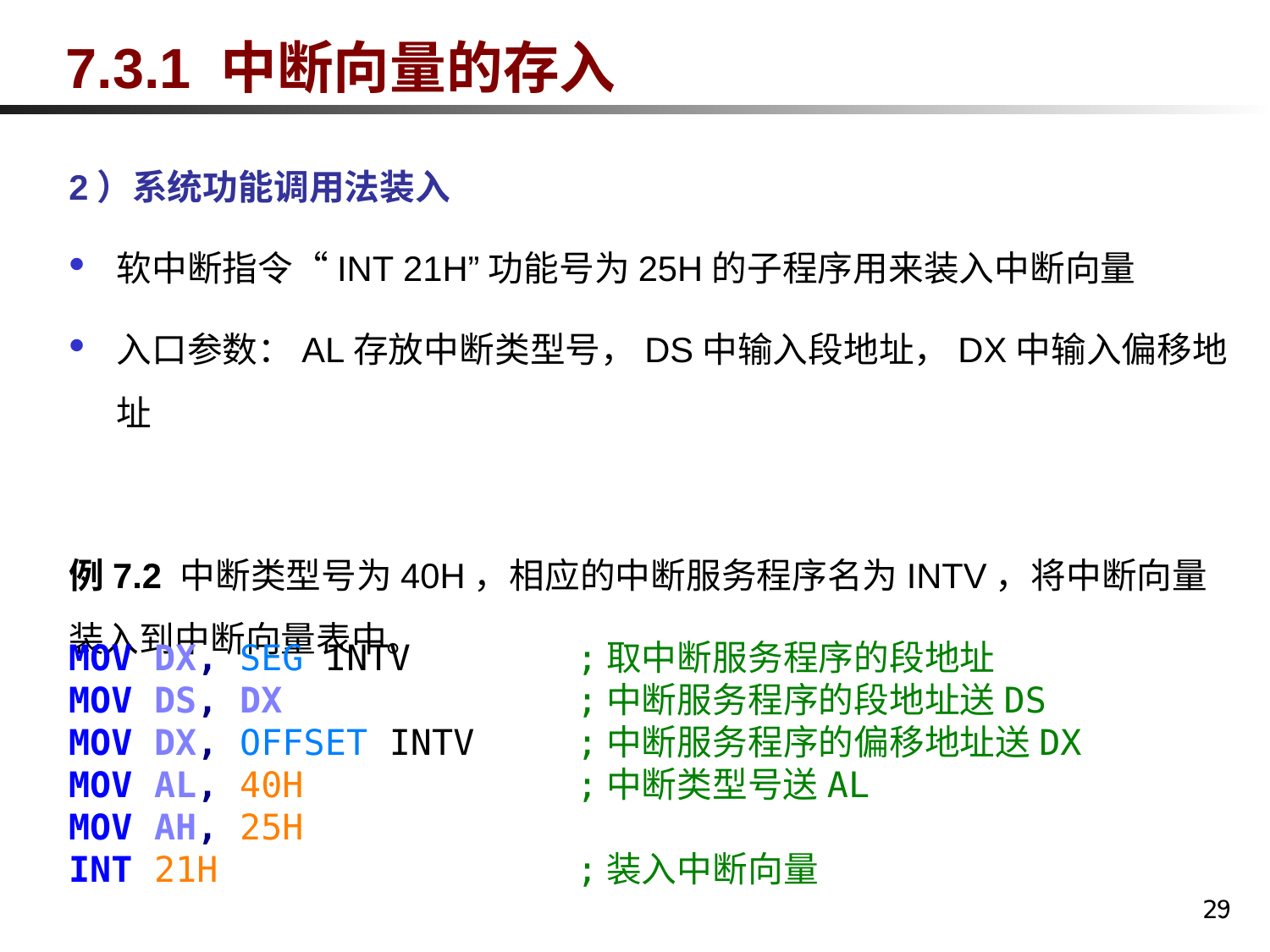

# 7.3.1 中断向量的存入
2）系统功能调用法装入
软中断指令“INT 21H”功能号为25H的子程序用来装入中断向量
入口参数：AL存放中断类型号，DS中输入段地址，DX中输入偏移地址

例7.2 中断类型号为40H，相应的中断服务程序名为INTV，将中断向量装入到中断向量表中。
MOV DX, SEG INTV		;取中断服务程序的段地址
MOV DS, DX			;中断服务程序的段地址送DS
MOV DX, OFFSET INTV	;中断服务程序的偏移地址送DX
MOV AL, 40H			;中断类型号送AL
MOV AH, 25H
INT 21H			;装入中断向量
29